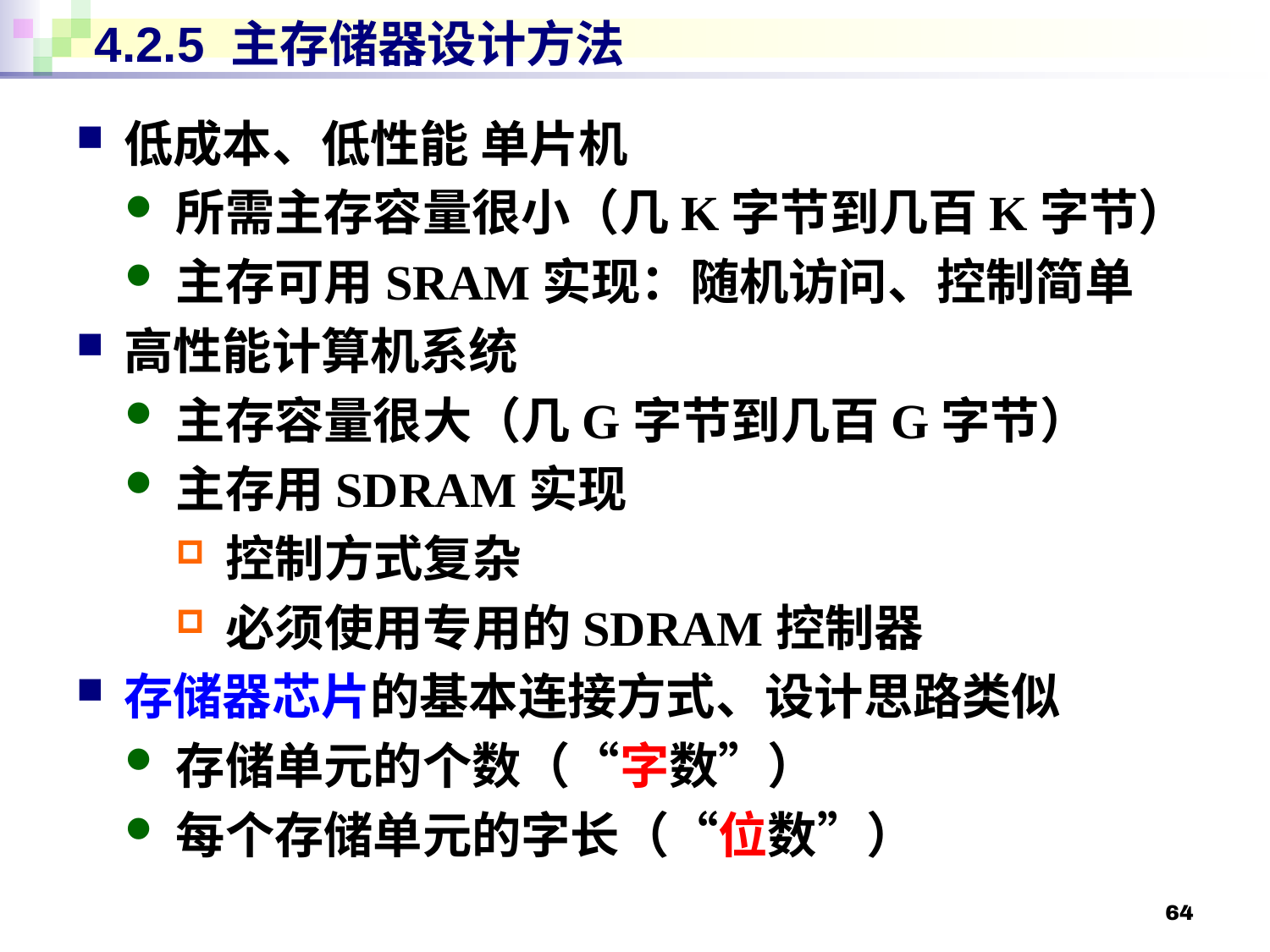

# 4.2.5 主存储器设计方法
低成本、低性能 单片机
所需主存容量很小（几K字节到几百K字节）
主存可用SRAM实现：随机访问、控制简单
高性能计算机系统
主存容量很大（几G字节到几百G字节）
主存用SDRAM实现
控制方式复杂
必须使用专用的SDRAM控制器
存储器芯片的基本连接方式、设计思路类似
存储单元的个数（“字数”）
每个存储单元的字长（“位数”）
64